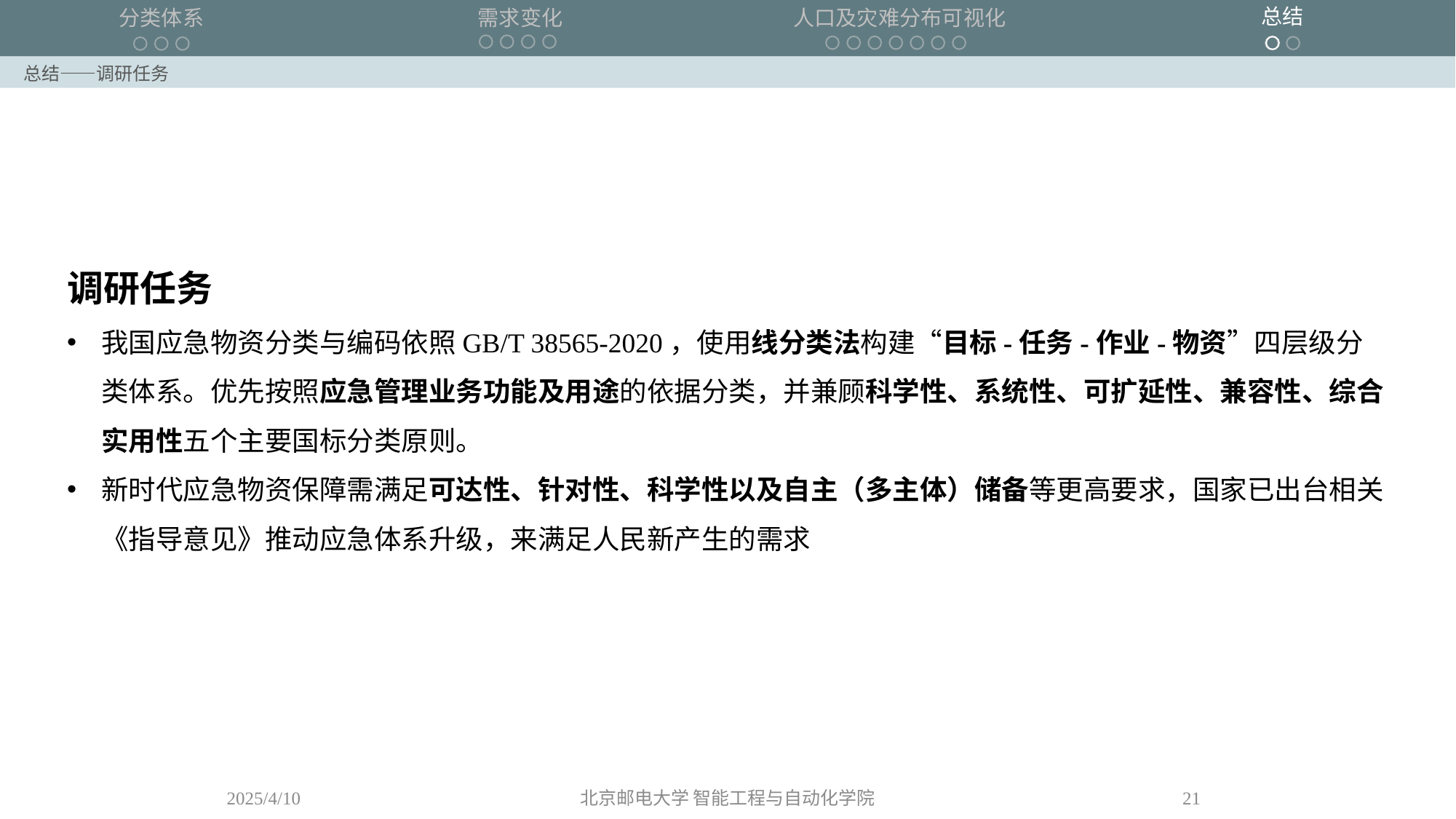

总结——调研任务
调研任务
我国应急物资分类与编码依照GB/T 38565-2020，使用线分类法构建“目标-任务-作业-物资”四层级分类体系。优先按照应急管理业务功能及用途的依据分类，并兼顾科学性、系统性、可扩延性、兼容性、综合实用性五个主要国标分类原则。
新时代应急物资保障需满足可达性、针对性、科学性以及自主（多主体）储备等更高要求，国家已出台相关《指导意见》推动应急体系升级，来满足人民新产生的需求
2025/4/10
北京邮电大学 智能工程与自动化学院
21